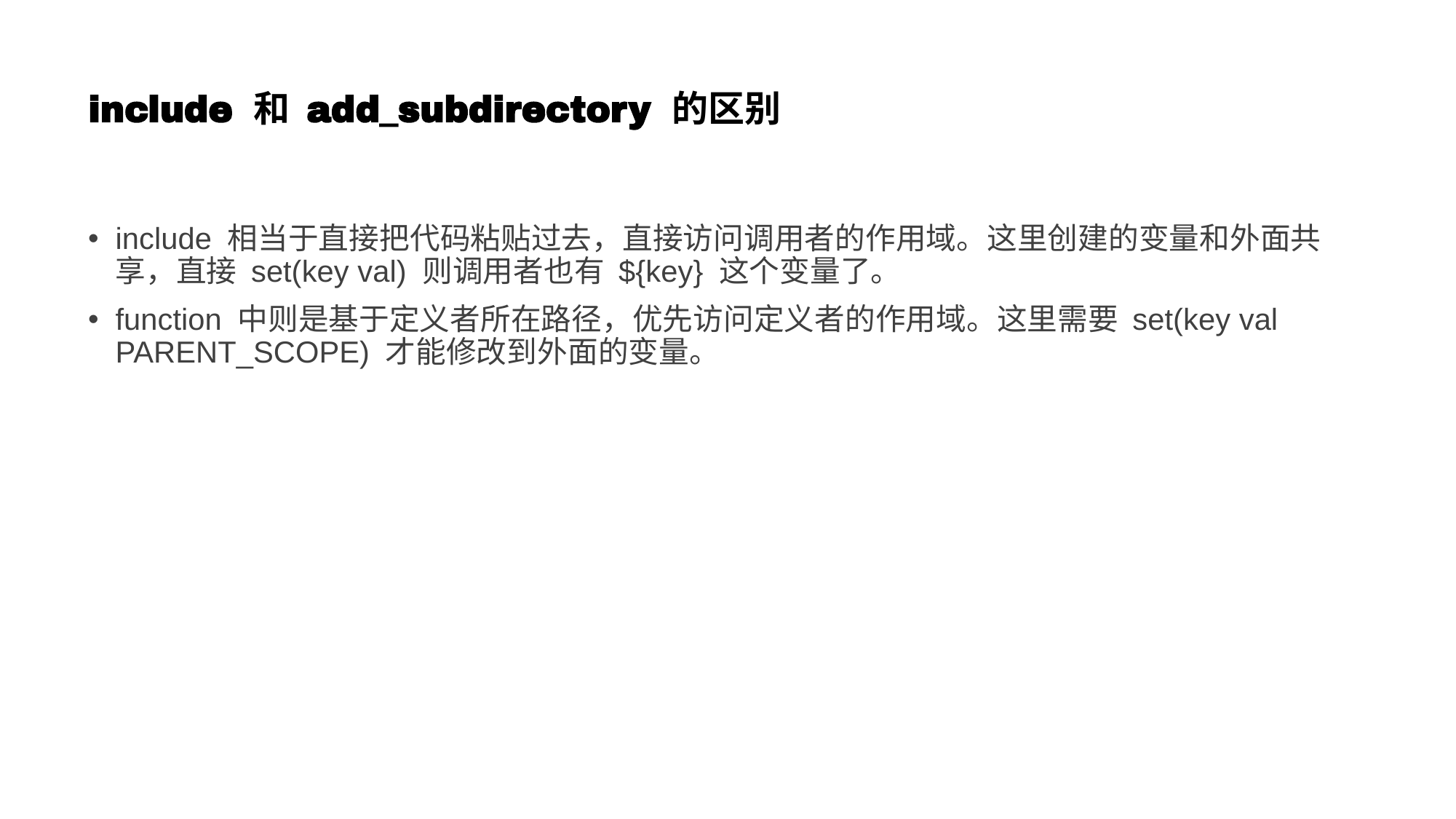

# include 和 add_subdirectory 的区别
include 相当于直接把代码粘贴过去，直接访问调用者的作用域。这里创建的变量和外面共享，直接 set(key val) 则调用者也有 ${key} 这个变量了。
function 中则是基于定义者所在路径，优先访问定义者的作用域。这里需要 set(key val PARENT_SCOPE) 才能修改到外面的变量。